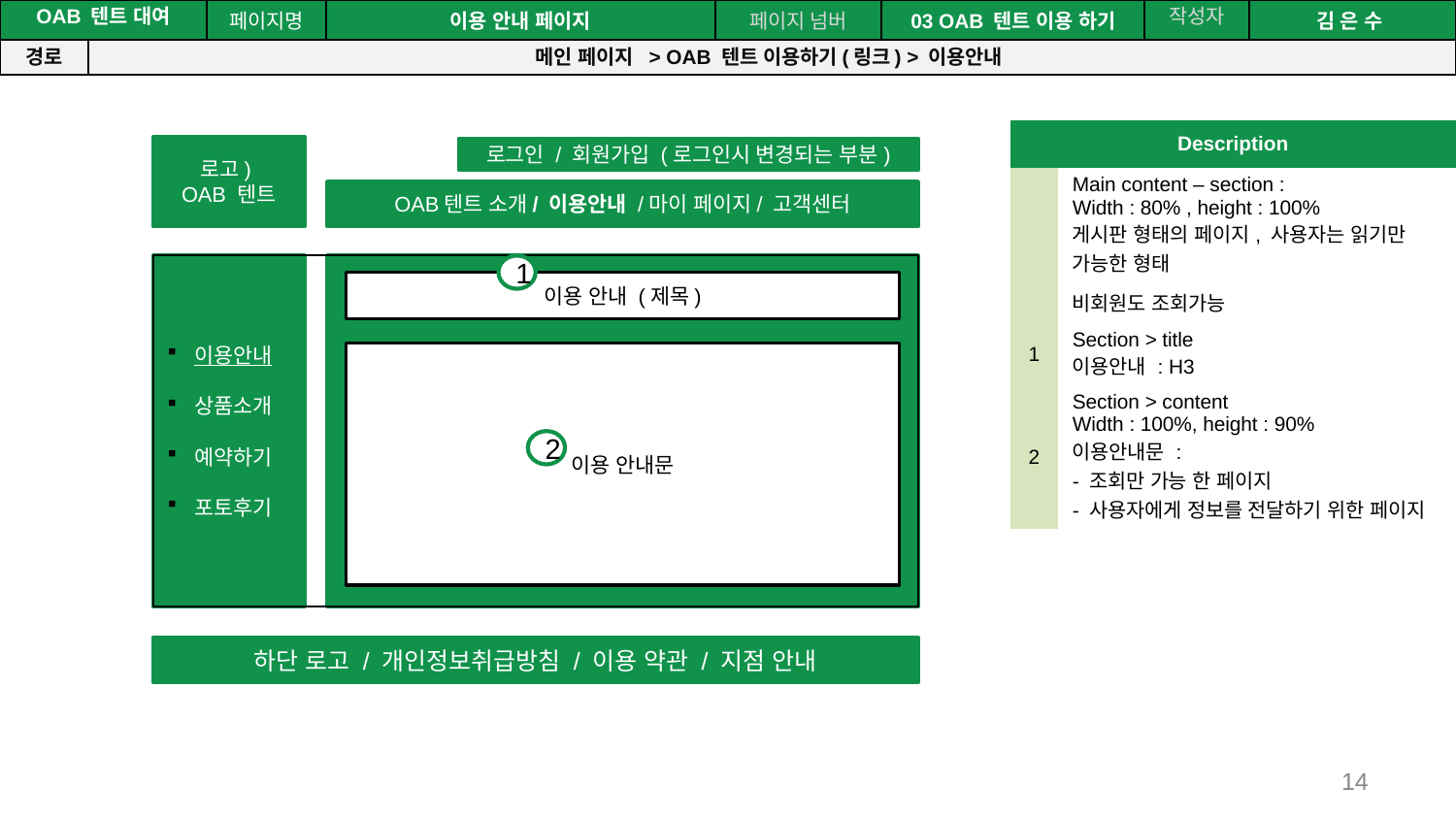

공간(오피스) 대여 시스템
| OAB 텐트 대여 |  | 페이지명 | 이용 안내 페이지 | 페이지 넘버 | 03 OAB 텐트 이용 하기 | 작성자 | 김 은 수 |
| --- | --- | --- | --- | --- | --- | --- | --- |
| 경로 | 메인 페이지 > OAB 텐트 이용하기(링크) > 이용안내 |  |  |  |  |  |  |
| Description |  |
| --- | --- |
|  | Main content – section : Width : 80% , height : 100% 게시판 형태의 페이지, 사용자는 읽기만 가능한 형태 |
|  | 비회원도 조회가능 |
| 1 | Section > title 이용안내 : H3 |
| 2 | Section > content Width : 100%, height : 90% 이용안내문 : - 조회만 가능 한 페이지 - 사용자에게 정보를 전달하기 위한 페이지 |
로고)
OAB 텐트
로그인 / 회원가입 (로그인시 변경되는 부분)
OAB텐트 소개/ 이용안내 /마이 페이지/ 고객센터

이용안내
상품소개
예약하기
포토후기

이용 안내 (제목)
이용 안내문
하단 로고 / 개인정보취급방침 / 이용 약관 / 지점 안내
1
2
14